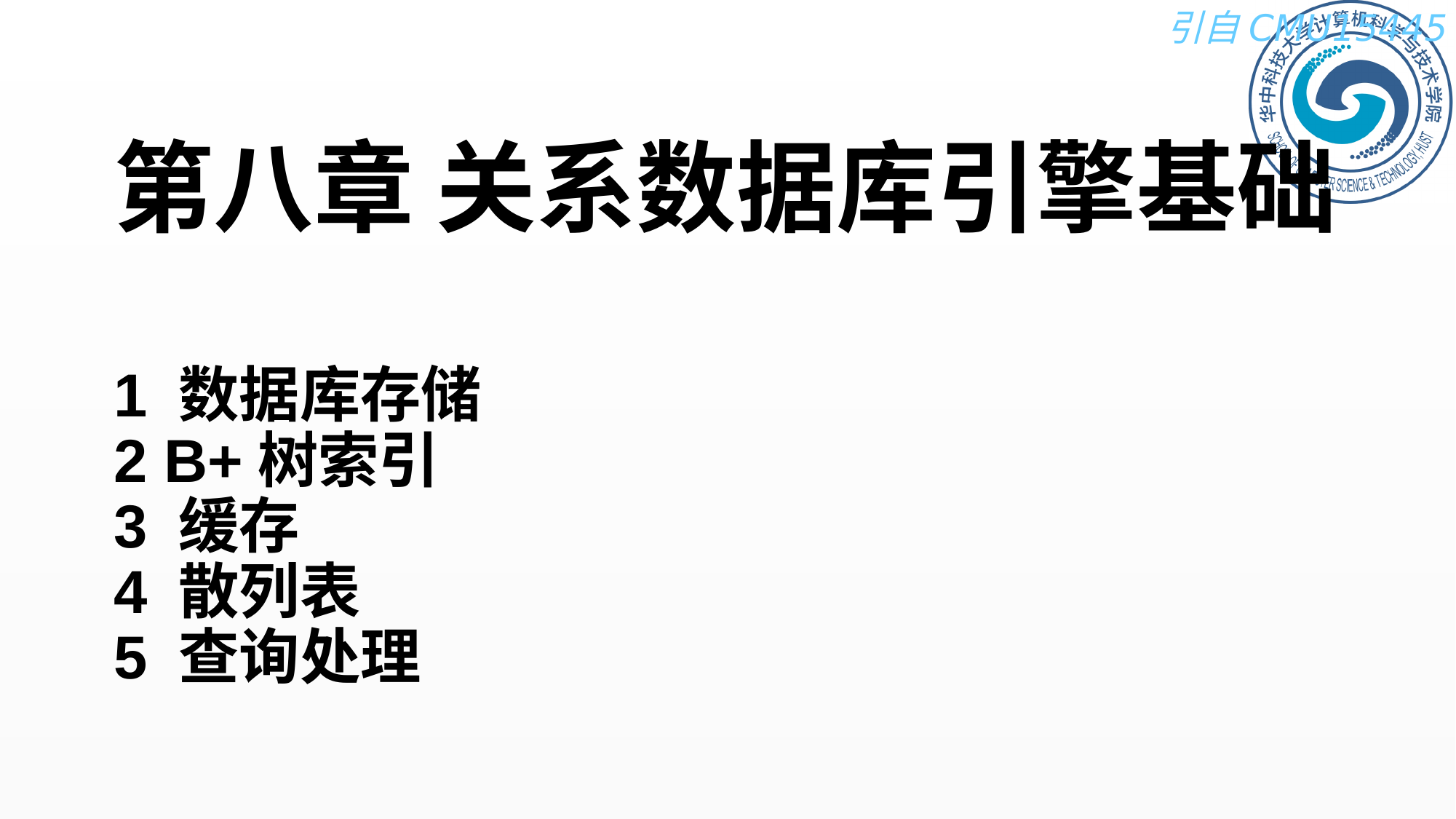

# 第八章 关系数据库引擎基础 1 数据库存储 2 B+树索引 3 缓存 4 散列表 5 查询处理